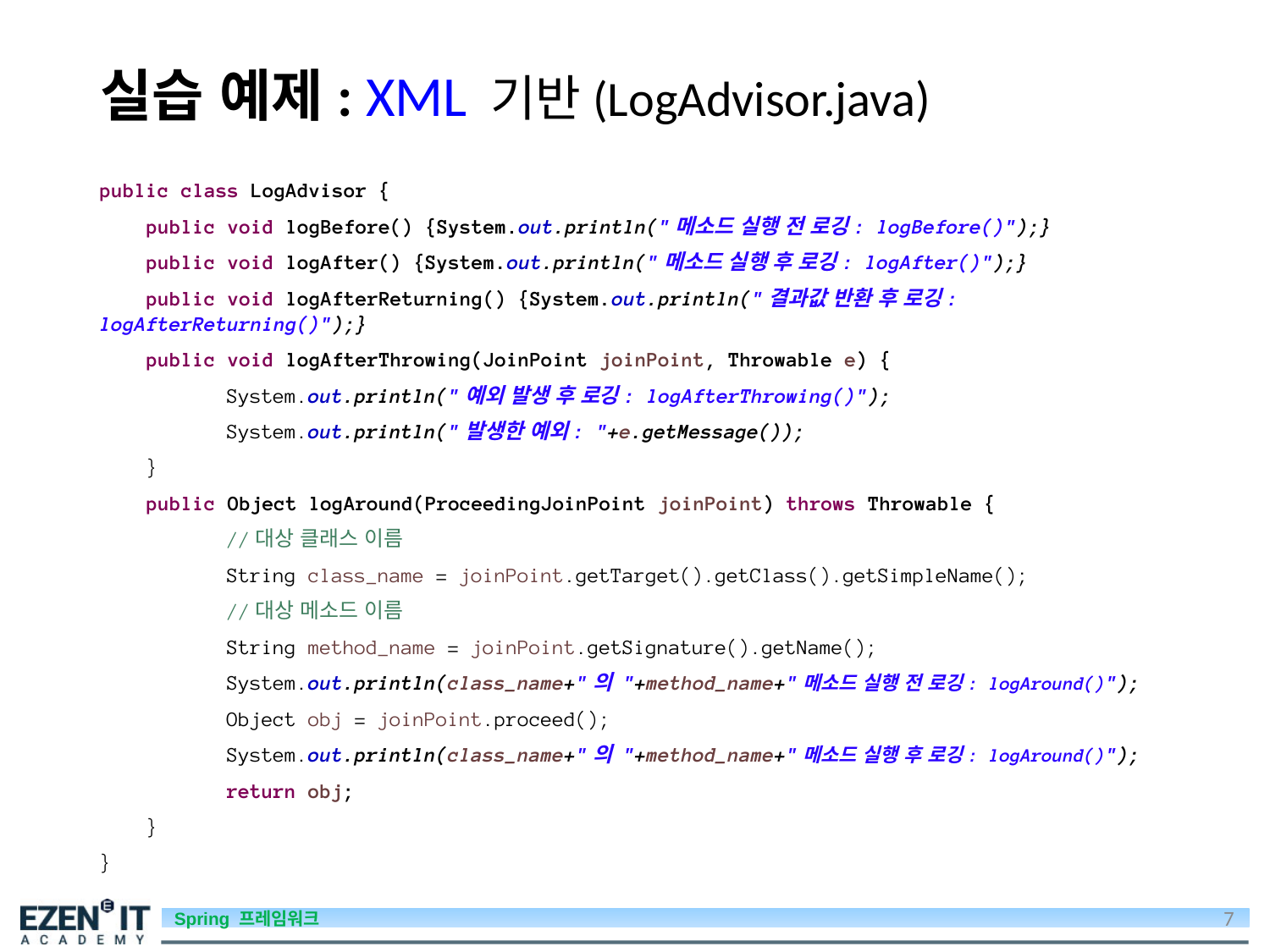

# 실습 예제: XML 기반(LogAdvisor.java)
public class LogAdvisor {
    public void logBefore() {System.out.println("메소드 실행 전 로깅: logBefore()");}
    public void logAfter() {System.out.println("메소드 실행 후 로깅: logAfter()");}
    public void logAfterReturning() {System.out.println("결과값 반환 후 로깅: 	logAfterReturning()");}
    public void logAfterThrowing(JoinPoint joinPoint, Throwable e) {
	System.out.println("예외 발생 후 로깅: logAfterThrowing()");
	System.out.println("발생한 예외: "+e.getMessage());
    }
    public Object logAround(ProceedingJoinPoint joinPoint) throws Throwable {
	//대상 클래스 이름
	String class_name = joinPoint.getTarget().getClass().getSimpleName();
	//대상 메소드 이름
	String method_name = joinPoint.getSignature().getName();
	System.out.println(class_name+"의 "+method_name+"메소드 실행 전 로깅: logAround()");
	Object obj = joinPoint.proceed();
	System.out.println(class_name+"의 "+method_name+"메소드 실행 후 로깅: logAround()");
	return obj;
    }
}
7